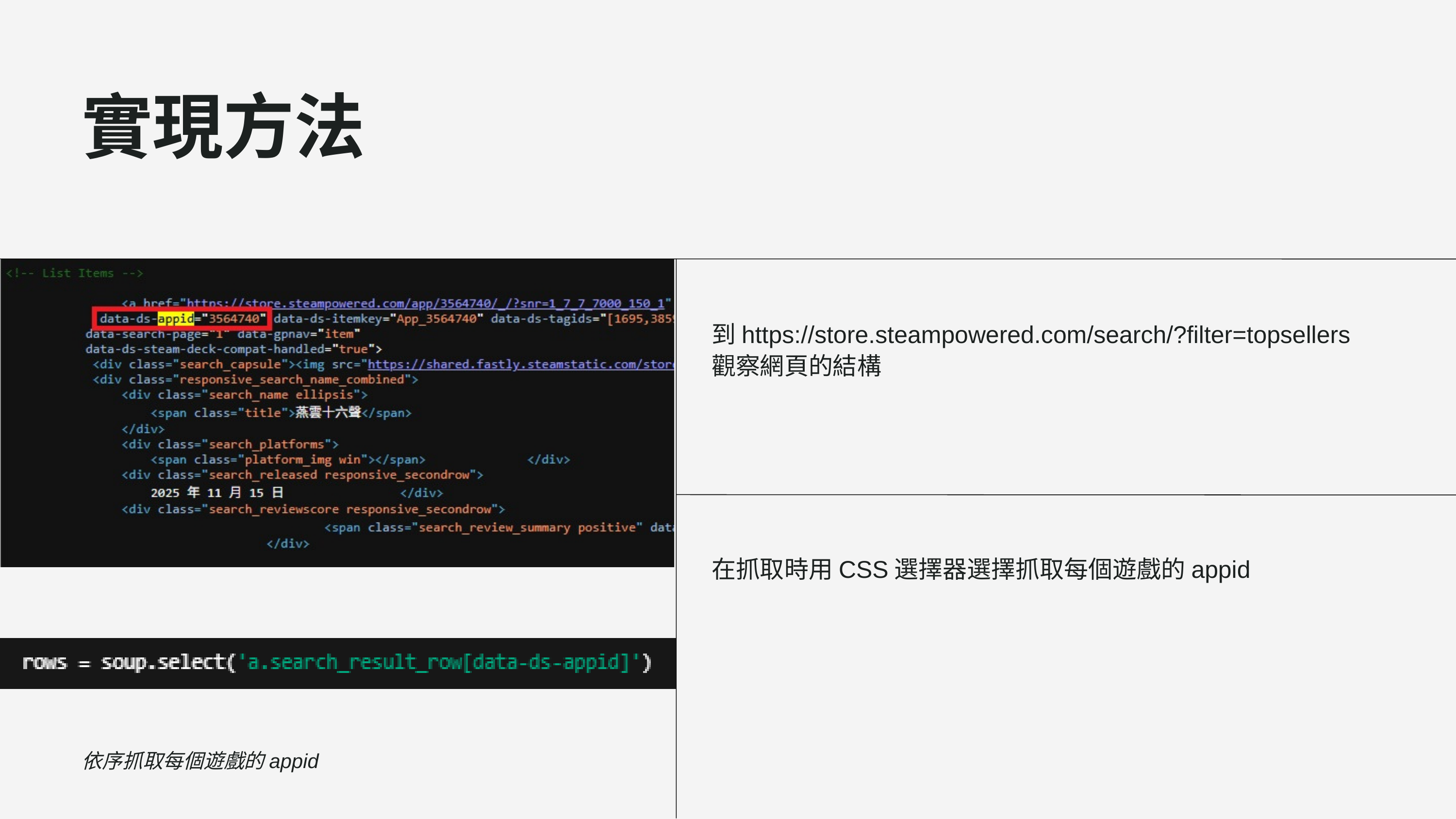

實現方法

到https://store.steampowered.com/search/?filter=topsellers
觀察網頁的結構

在抓取時用CSS選擇器選擇抓取每個遊戲的appid

依序抓取每個遊戲的appid